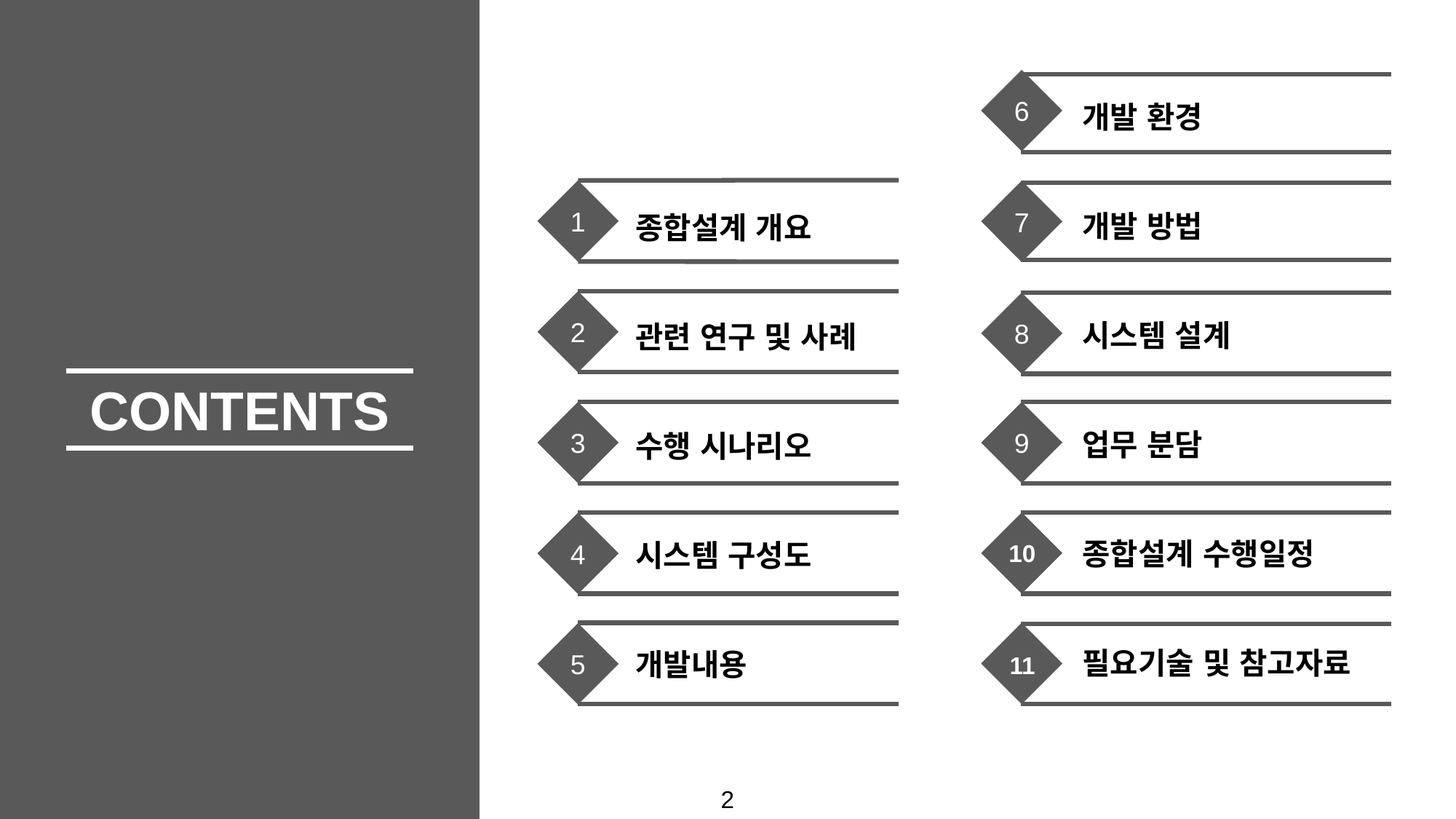

6
개발 환경

개발 방법

시스템 설계

업무 분담

종합설계 수행일정

필요기술 및 참고자료
1
7
종합설계 개요

관련 연구 및 사례

수행 시나리오

시스템 구성도

개발내용
2
8
CONTENTS
3
9

4
10

5
11
2